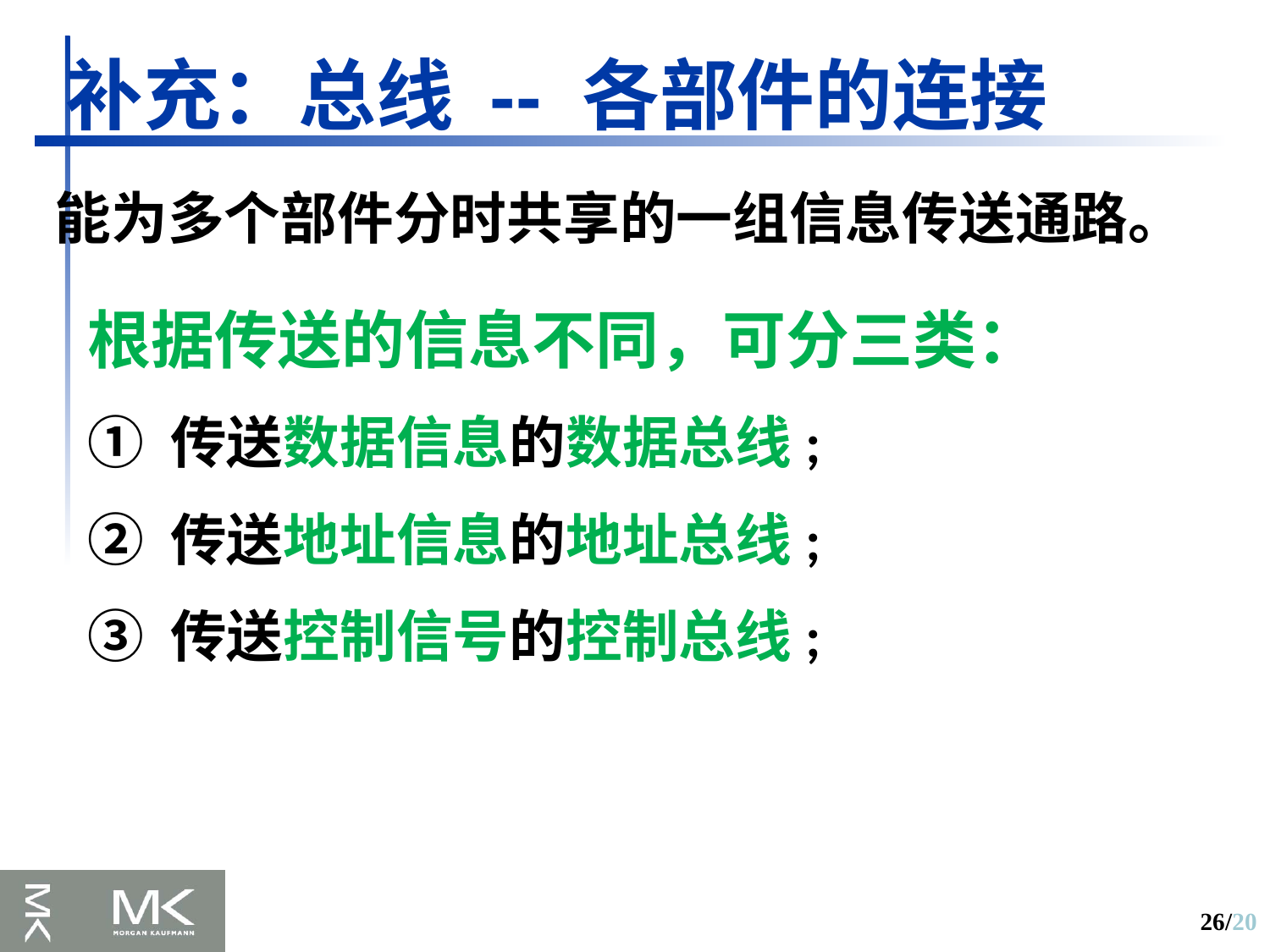

补充：总线 -- 各部件的连接
能为多个部件分时共享的一组信息传送通路。
根据传送的信息不同，可分三类：
① 传送数据信息的数据总线;
② 传送地址信息的地址总线;
③ 传送控制信号的控制总线;
26/20